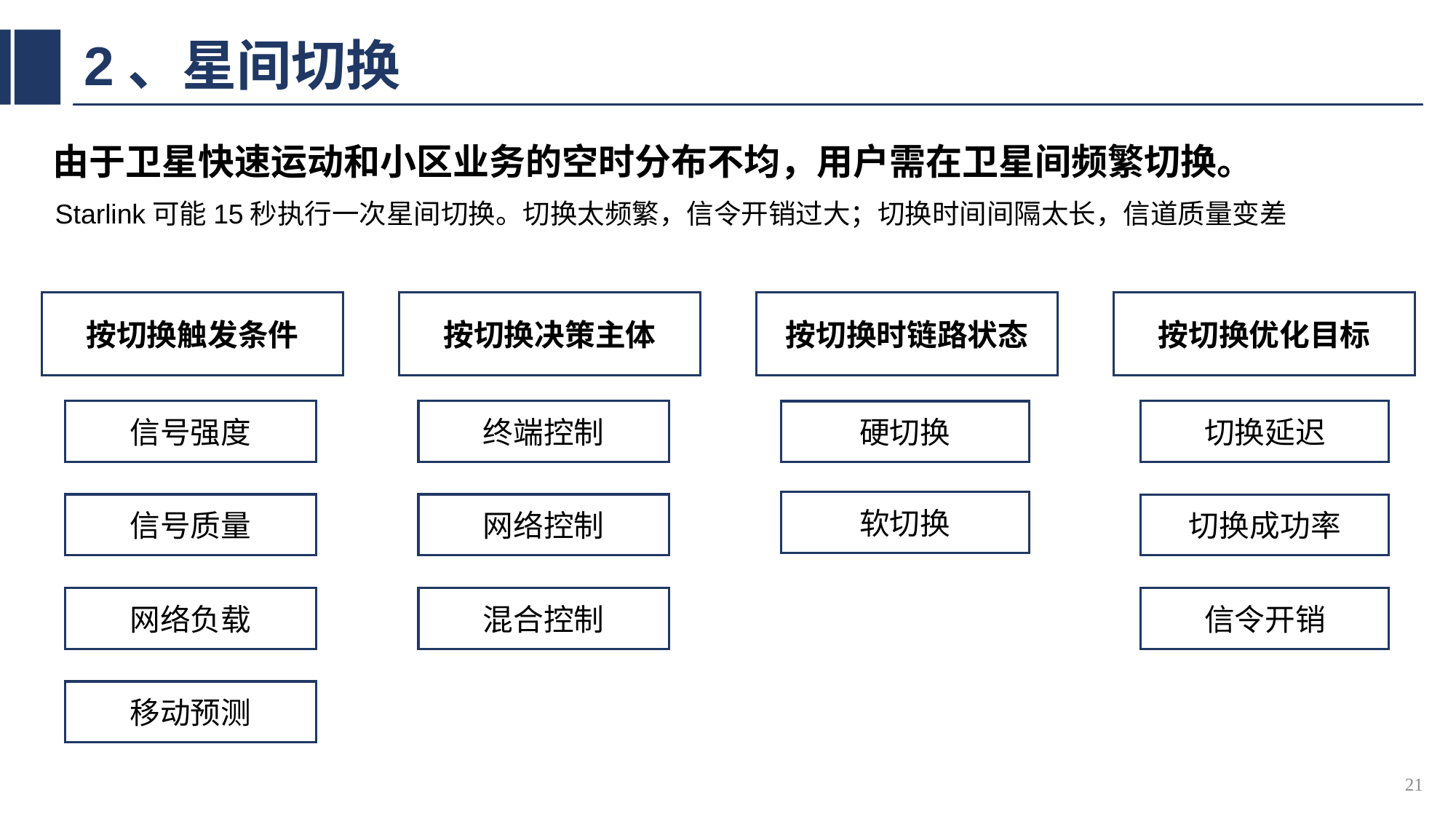

# 2、星间切换
由于卫星快速运动和小区业务的空时分布不均，用户需在卫星间频繁切换。
Starlink可能15秒执行一次星间切换。切换太频繁，信令开销过大；切换时间间隔太长，信道质量变差
按切换触发条件
按切换决策主体
按切换时链路状态
按切换优化目标
信号强度
终端控制
切换延迟
硬切换
软切换
网络控制
信号质量
切换成功率
混合控制
信令开销
网络负载
移动预测
21